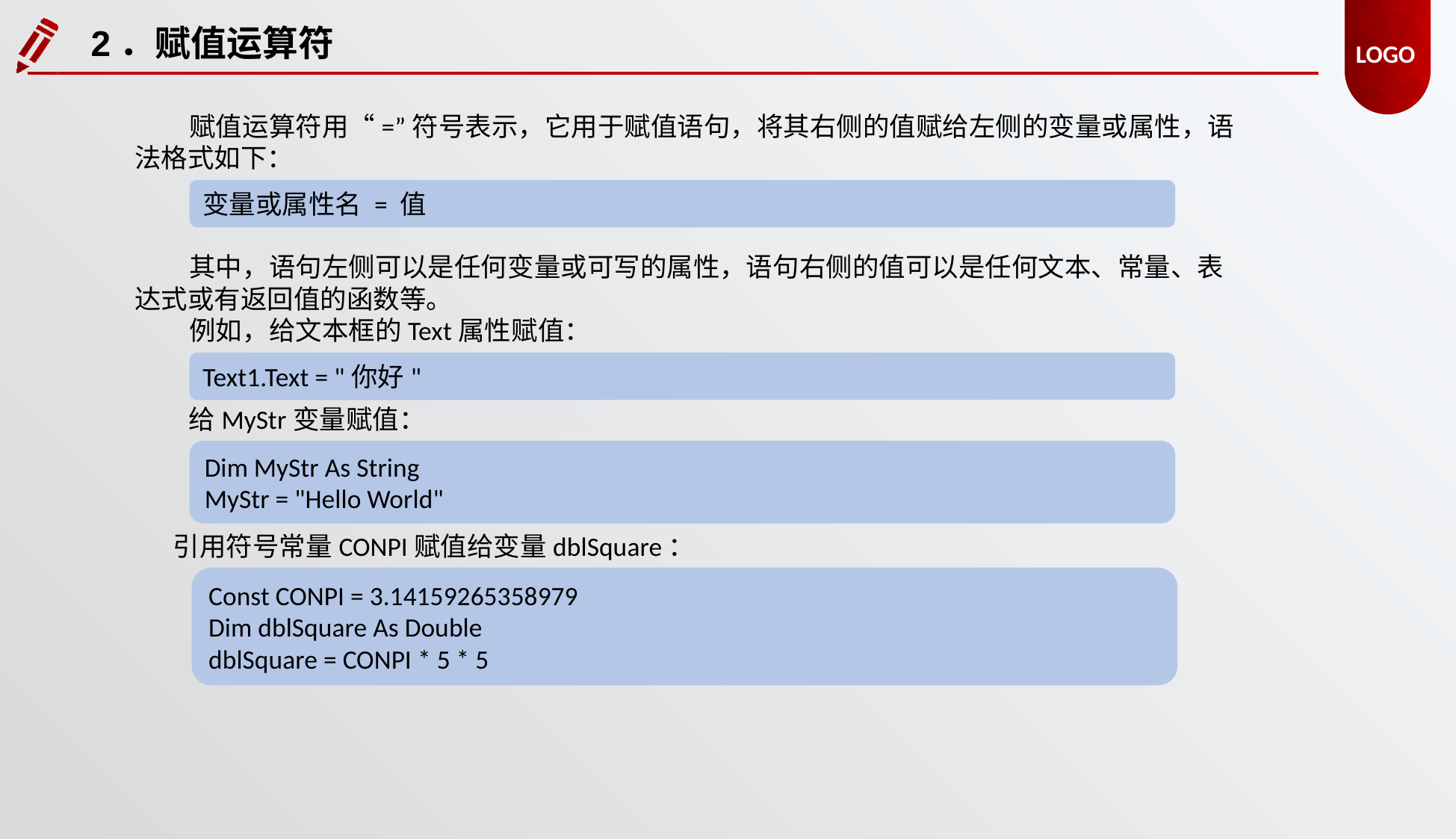

2．赋值运算符
赋值运算符用“=”符号表示，它用于赋值语句，将其右侧的值赋给左侧的变量或属性，语法格式如下：
变量或属性名 = 值
其中，语句左侧可以是任何变量或可写的属性，语句右侧的值可以是任何文本、常量、表达式或有返回值的函数等。
例如，给文本框的Text属性赋值：
Text1.Text = "你好"
给MyStr变量赋值：
Dim MyStr As String
MyStr = "Hello World"
引用符号常量CONPI赋值给变量dblSquare：
Const CONPI = 3.14159265358979
Dim dblSquare As Double
dblSquare = CONPI * 5 * 5